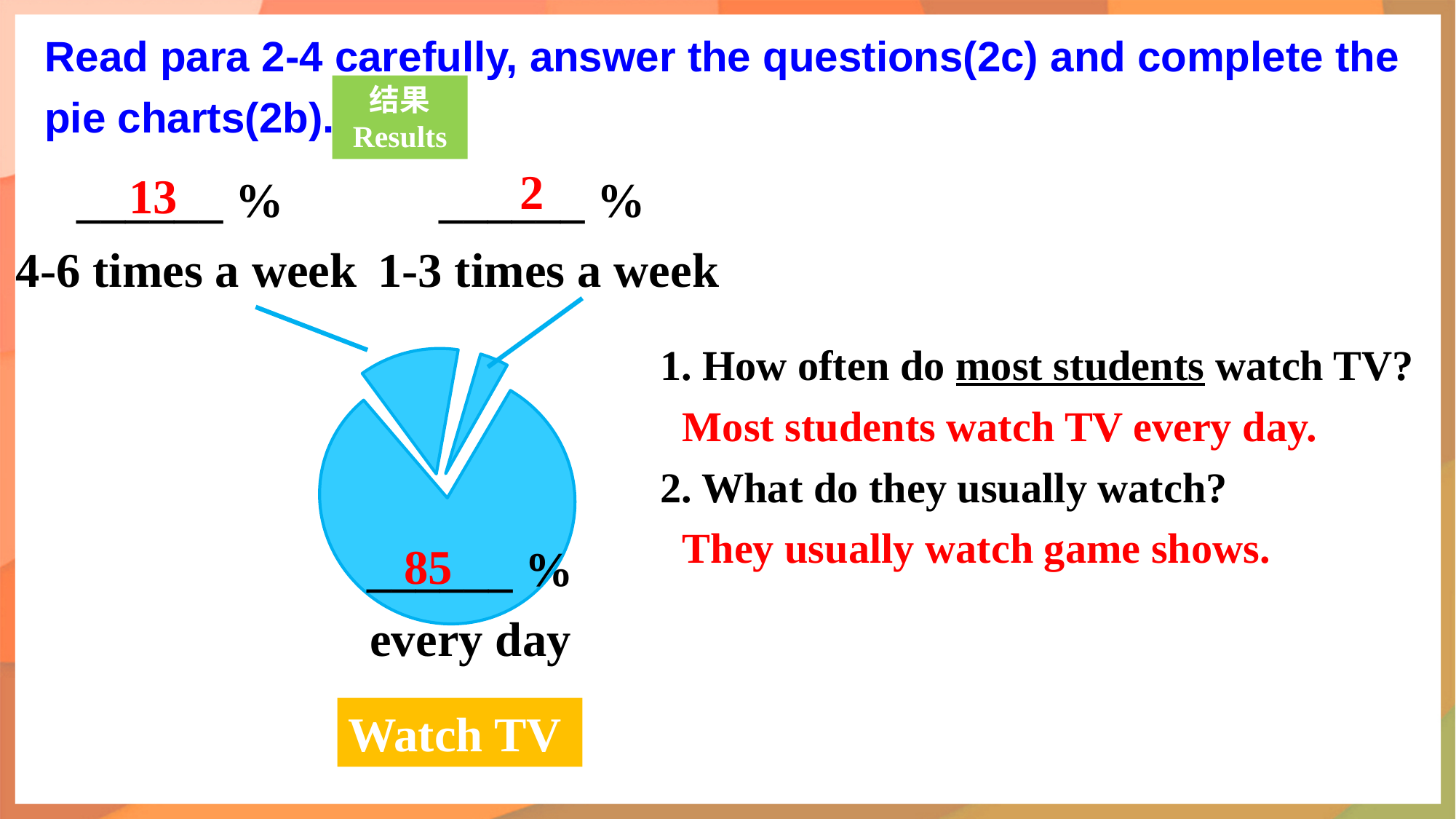

Read para 2-4 carefully, answer the questions(2c) and complete the pie charts(2b).
结果
Results
______ %
 4-6 times a week
______ %
1-3 times a week
2
13
1. How often do most students watch TV?

2. What do they usually watch?

  Most students watch TV every day.

  They usually watch game shows.
______ %
 every day
85
Watch TV